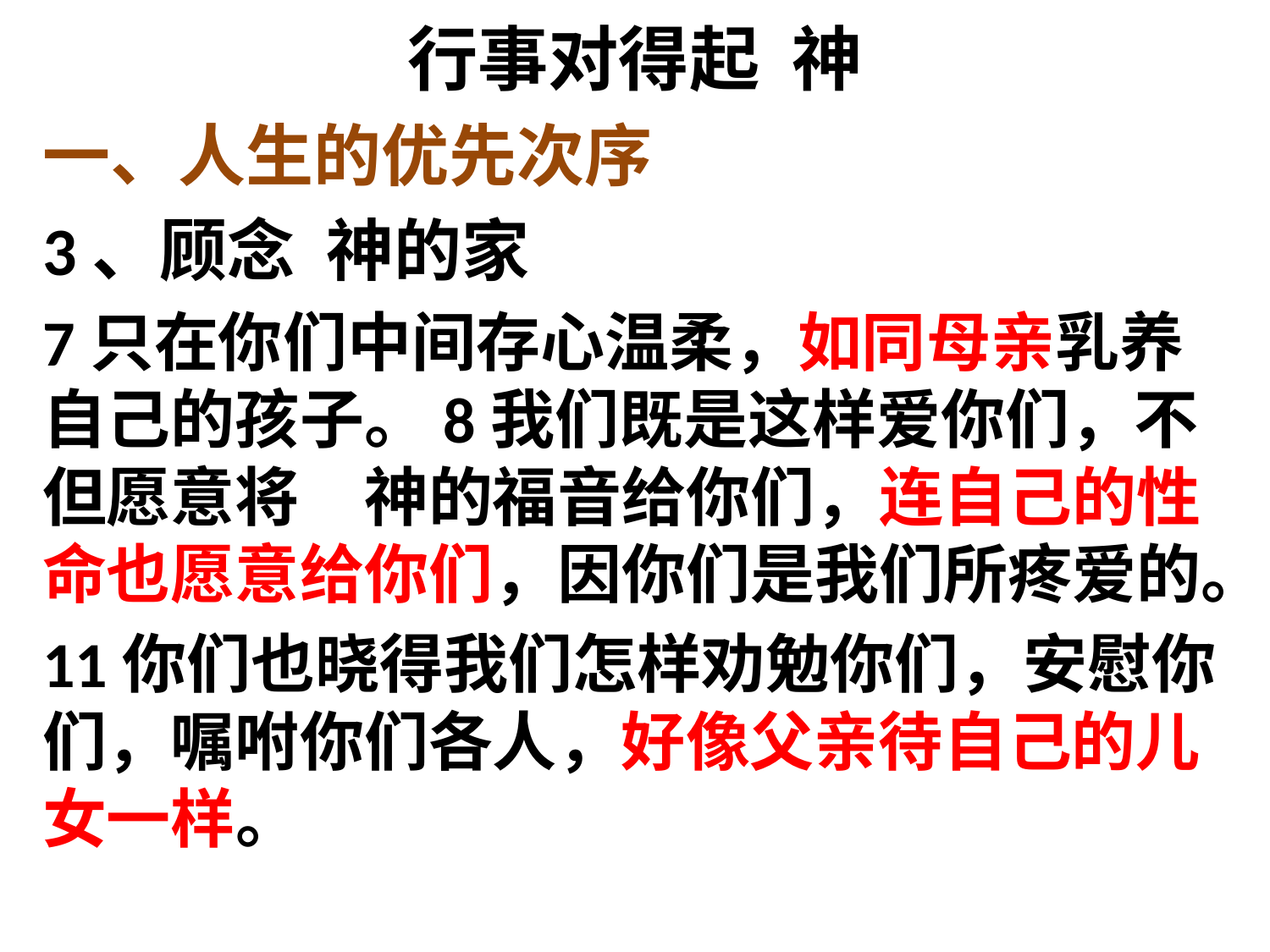

# 行事对得起  神
一、人生的优先次序
3、顾念  神的家
7只在你们中间存心温柔，如同母亲乳养自己的孩子。8我们既是这样爱你们，不但愿意将　神的福音给你们，连自己的性命也愿意给你们，因你们是我们所疼爱的。
11你们也晓得我们怎样劝勉你们，安慰你们，嘱咐你们各人，好像父亲待自己的儿女一样。